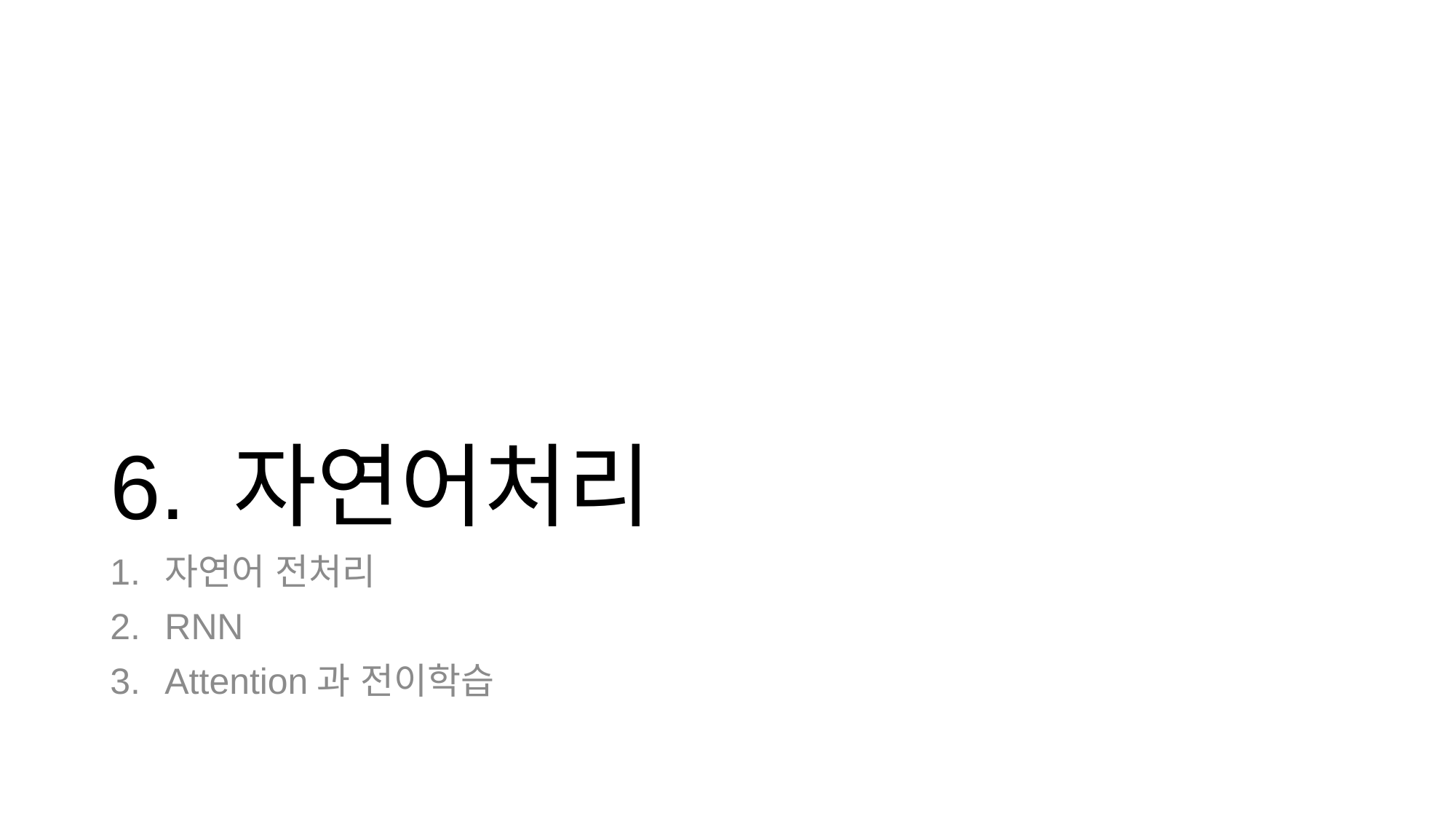

# 6. 자연어처리
자연어 전처리
RNN
Attention과 전이학습